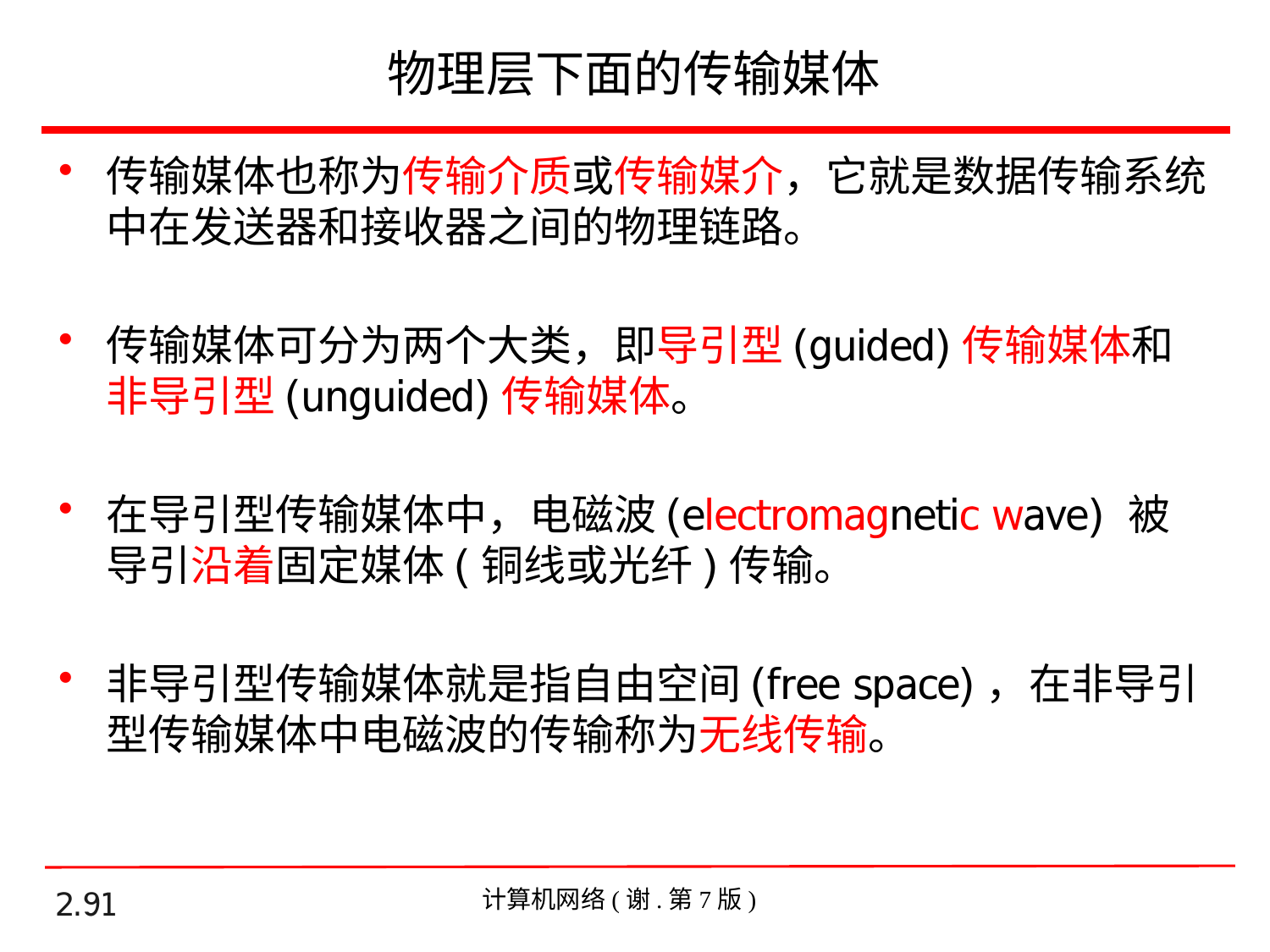

# 物理层下面的传输媒体
传输媒体也称为传输介质或传输媒介，它就是数据传输系统中在发送器和接收器之间的物理链路。

传输媒体可分为两个大类，即导引型(guided)传输媒体和非导引型(unguided)传输媒体。

在导引型传输媒体中，电磁波(electromagnetic wave) 被导引沿着固定媒体(铜线或光纤)传输。

非导引型传输媒体就是指自由空间(free space)，在非导引型传输媒体中电磁波的传输称为无线传输。